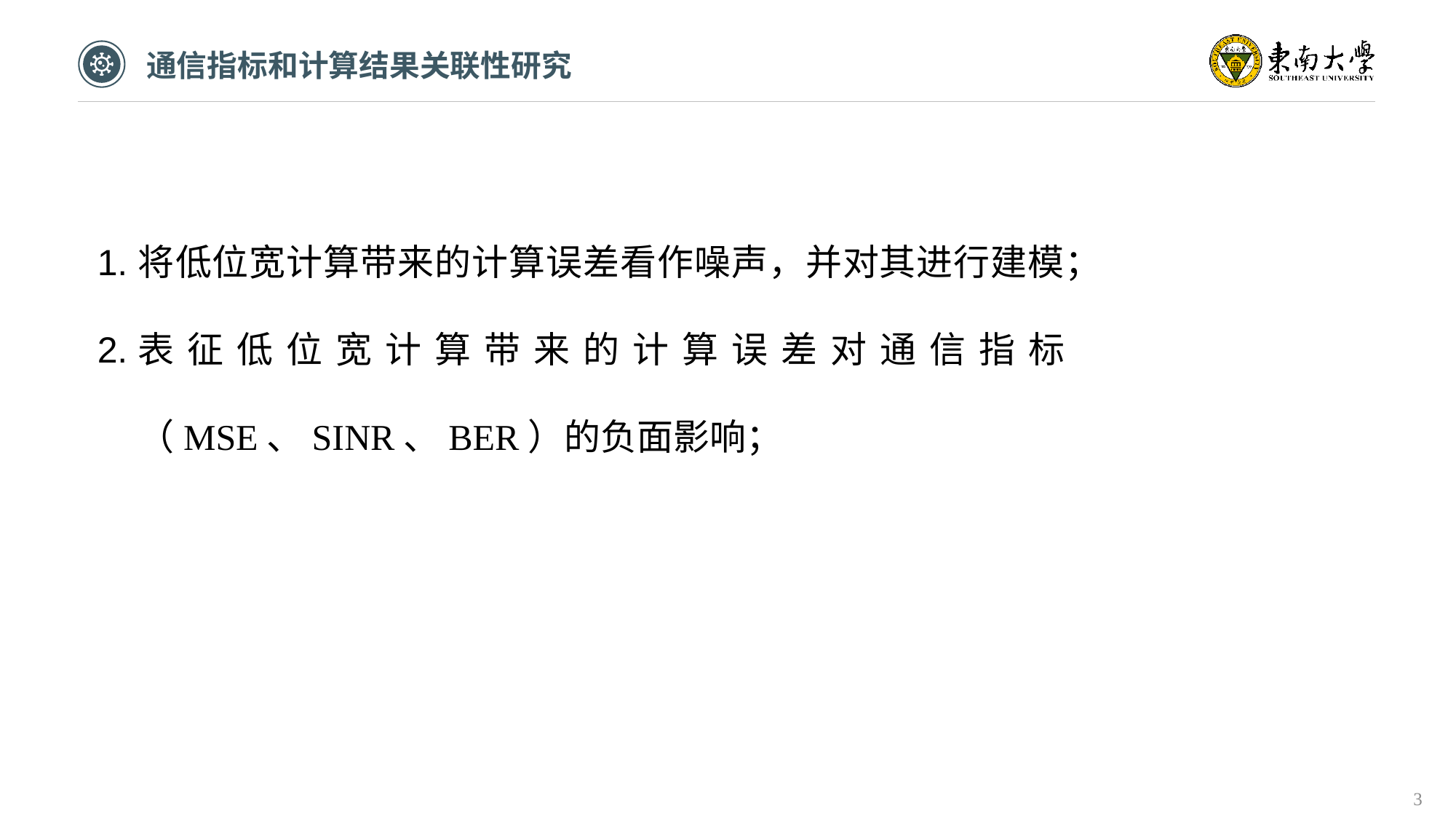

通信指标和计算结果关联性研究
将低位宽计算带来的计算误差看作噪声，并对其进行建模；
表征低位宽计算带来的计算误差对通信指标（MSE、SINR、BER）的负面影响；